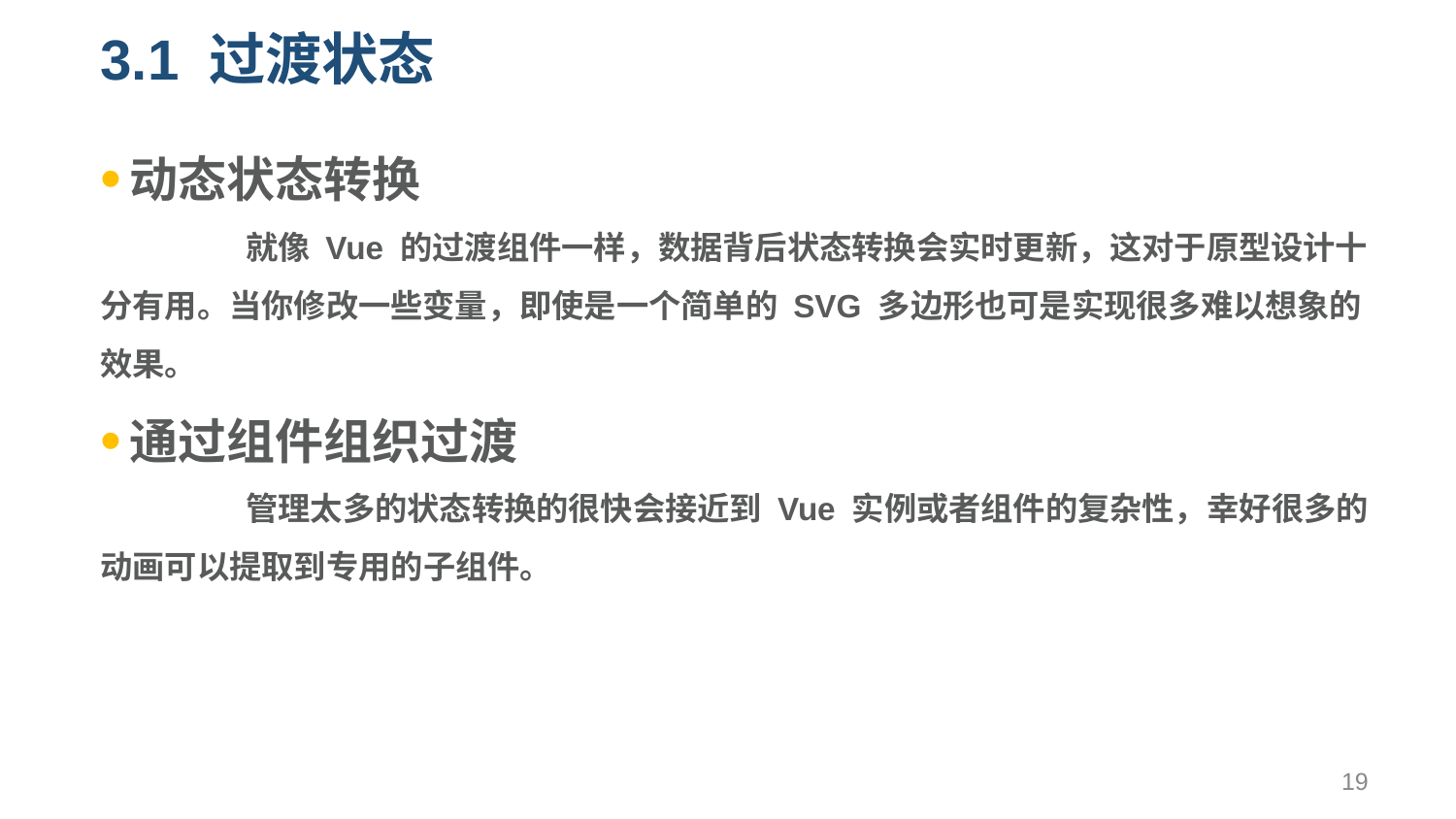

# 3.1 过渡状态
动态状态转换
	就像 Vue 的过渡组件一样，数据背后状态转换会实时更新，这对于原型设计十分有用。当你修改一些变量，即使是一个简单的 SVG 多边形也可是实现很多难以想象的效果。
通过组件组织过渡
	管理太多的状态转换的很快会接近到 Vue 实例或者组件的复杂性，幸好很多的动画可以提取到专用的子组件。
19